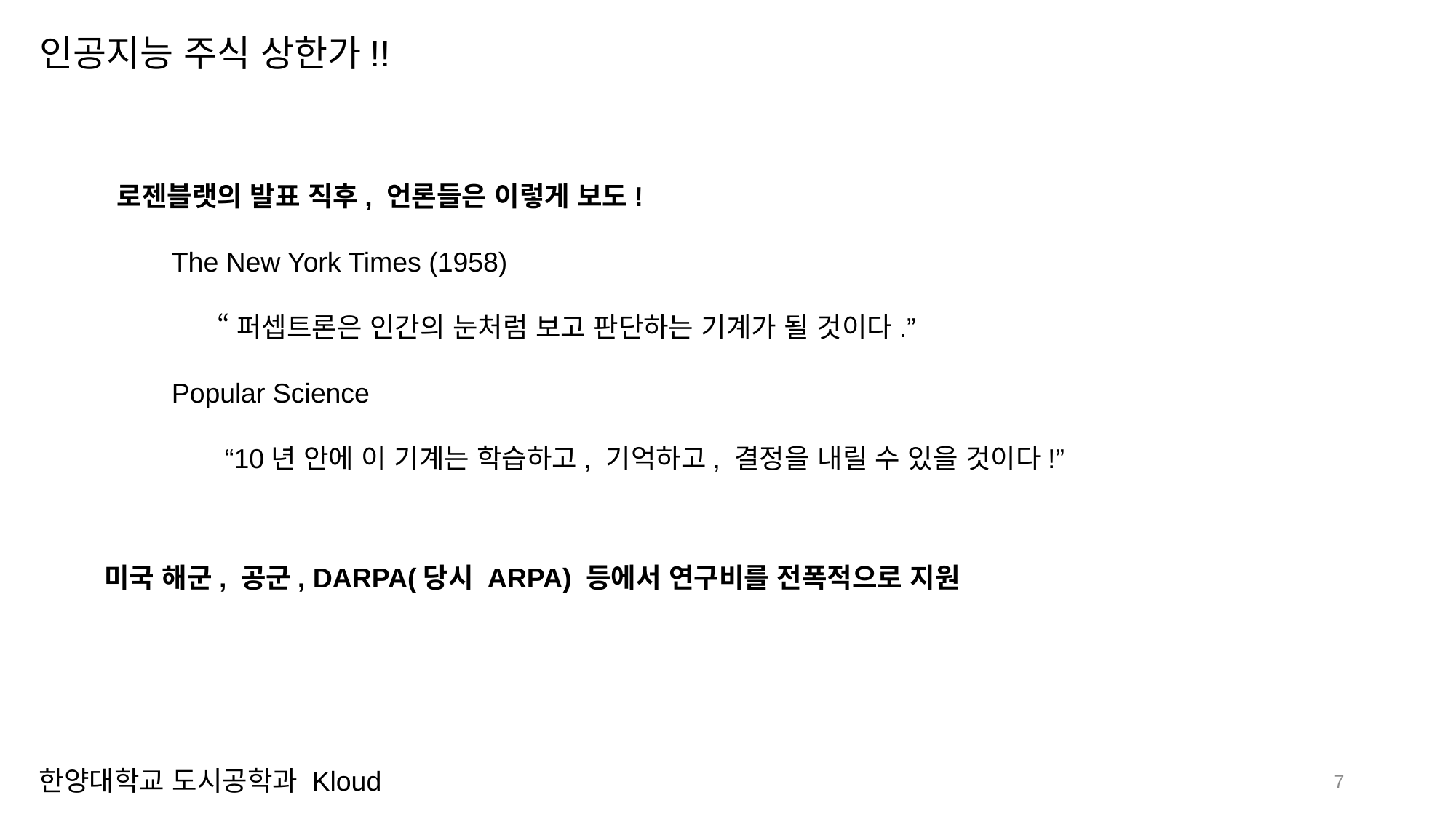

인공지능 주식 상한가!!
로젠블랫의 발표 직후, 언론들은 이렇게 보도!

The New York Times (1958)

      “퍼셉트론은 인간의 눈처럼 보고 판단하는 기계가 될 것이다.”

Popular Science

       “10년 안에 이 기계는 학습하고, 기억하고, 결정을 내릴 수 있을 것이다!”
미국 해군, 공군, DARPA(당시 ARPA) 등에서 연구비를 전폭적으로 지원
7